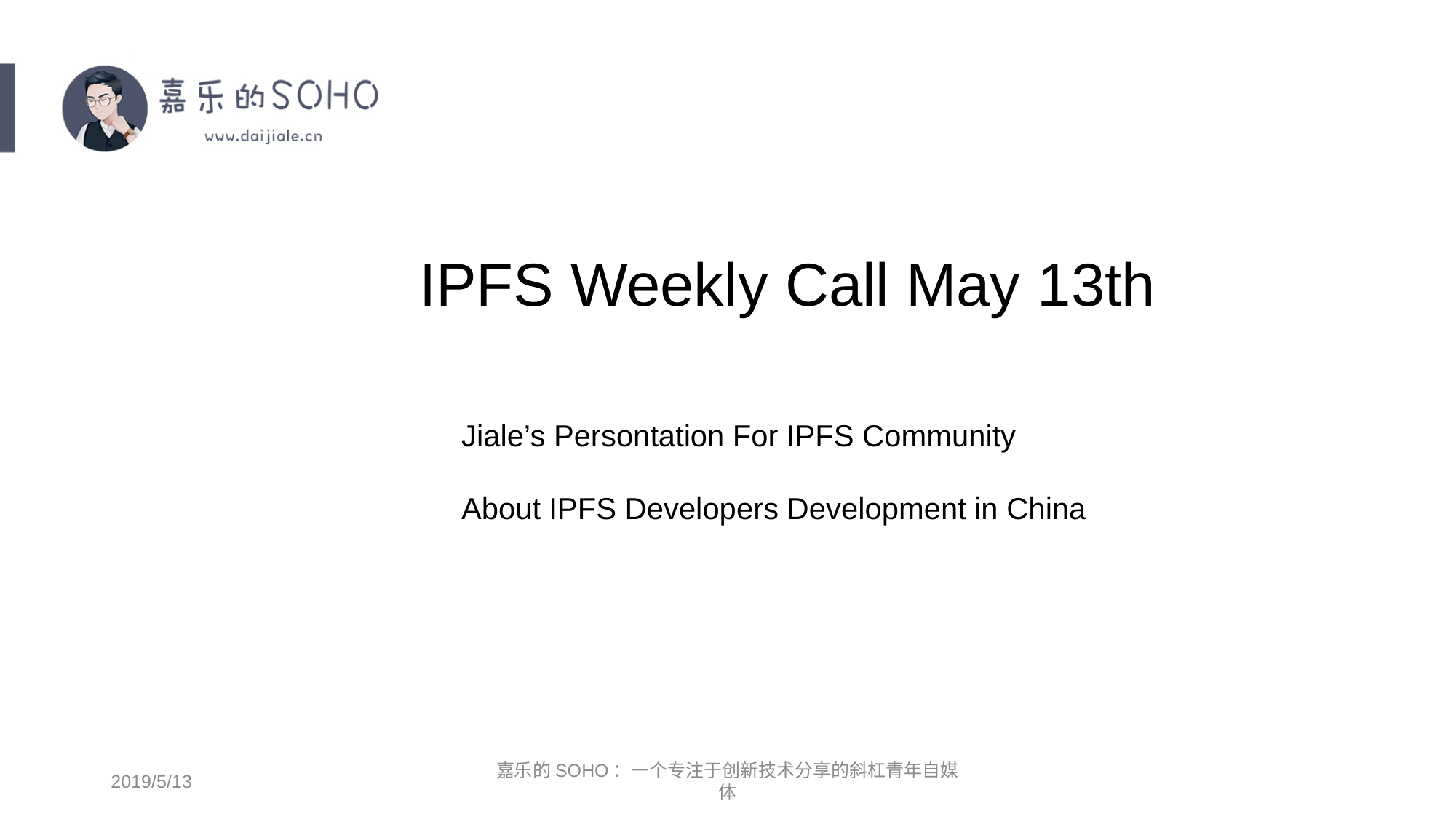

IPFS Weekly Call May 13th

Jiale’s Persontation For IPFS Community

About IPFS Developers Development in China
2019/5/13
嘉乐的SOHO：一个专注于创新技术分享的斜杠青年自媒体